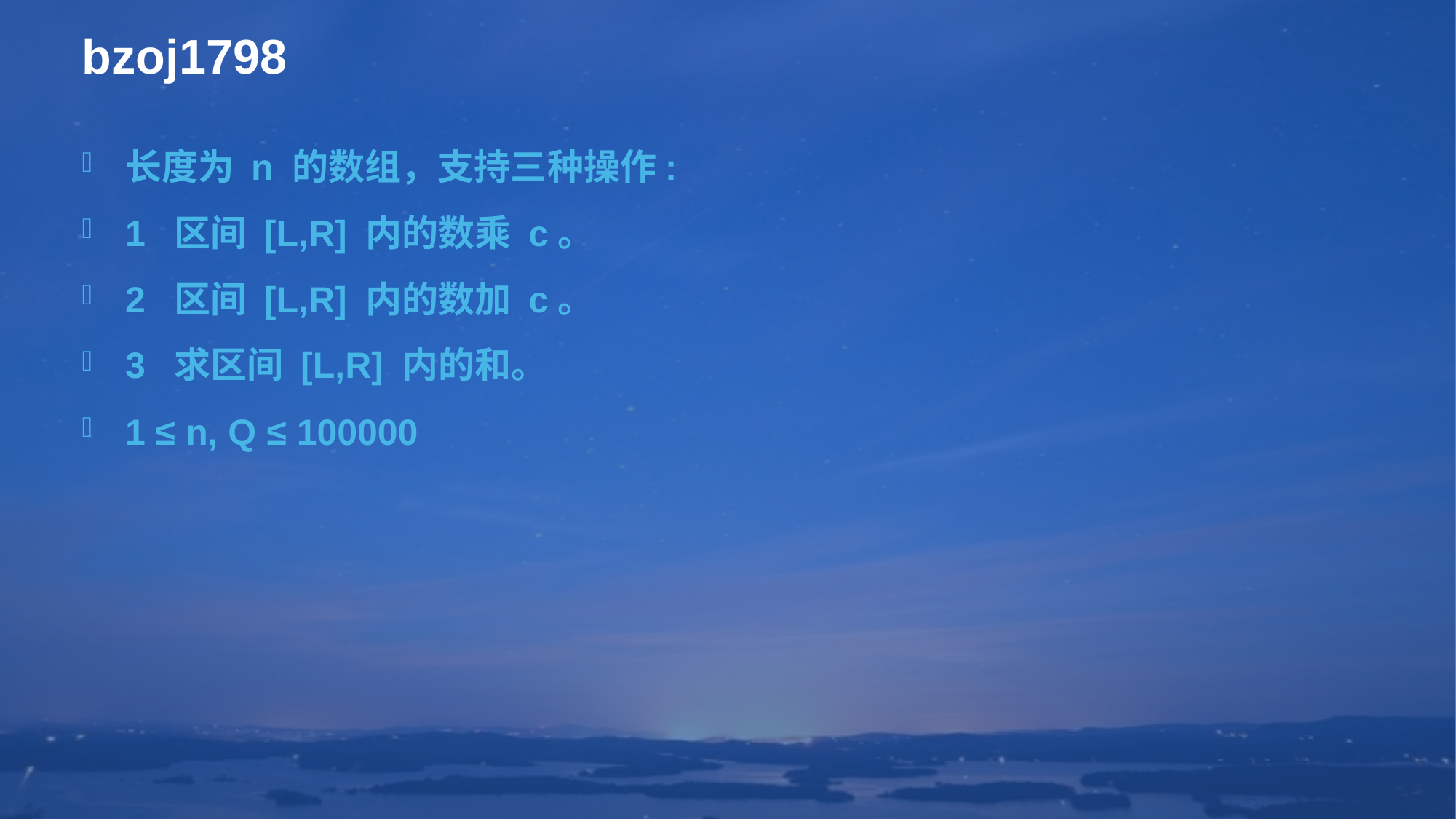

# bzoj1798
长度为 n 的数组，支持三种操作:
1  区间 [L,R] 内的数乘 c。
2  区间 [L,R] 内的数加 c。
3  求区间 [L,R] 内的和。
1 ≤ n, Q ≤ 100000